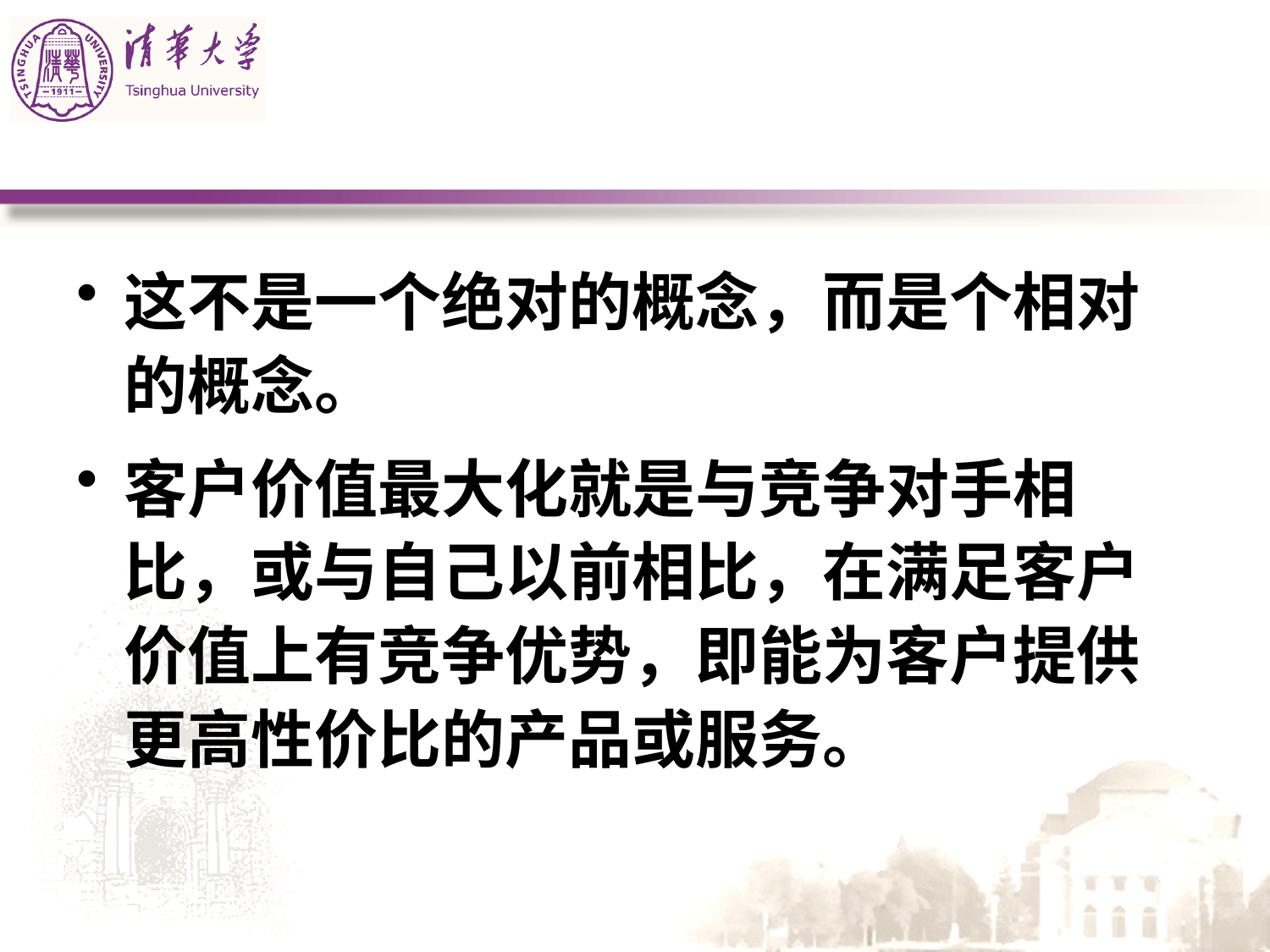

#
这不是一个绝对的概念，而是个相对的概念。
客户价值最大化就是与竞争对手相比，或与自己以前相比，在满足客户价值上有竞争优势，即能为客户提供更高性价比的产品或服务。